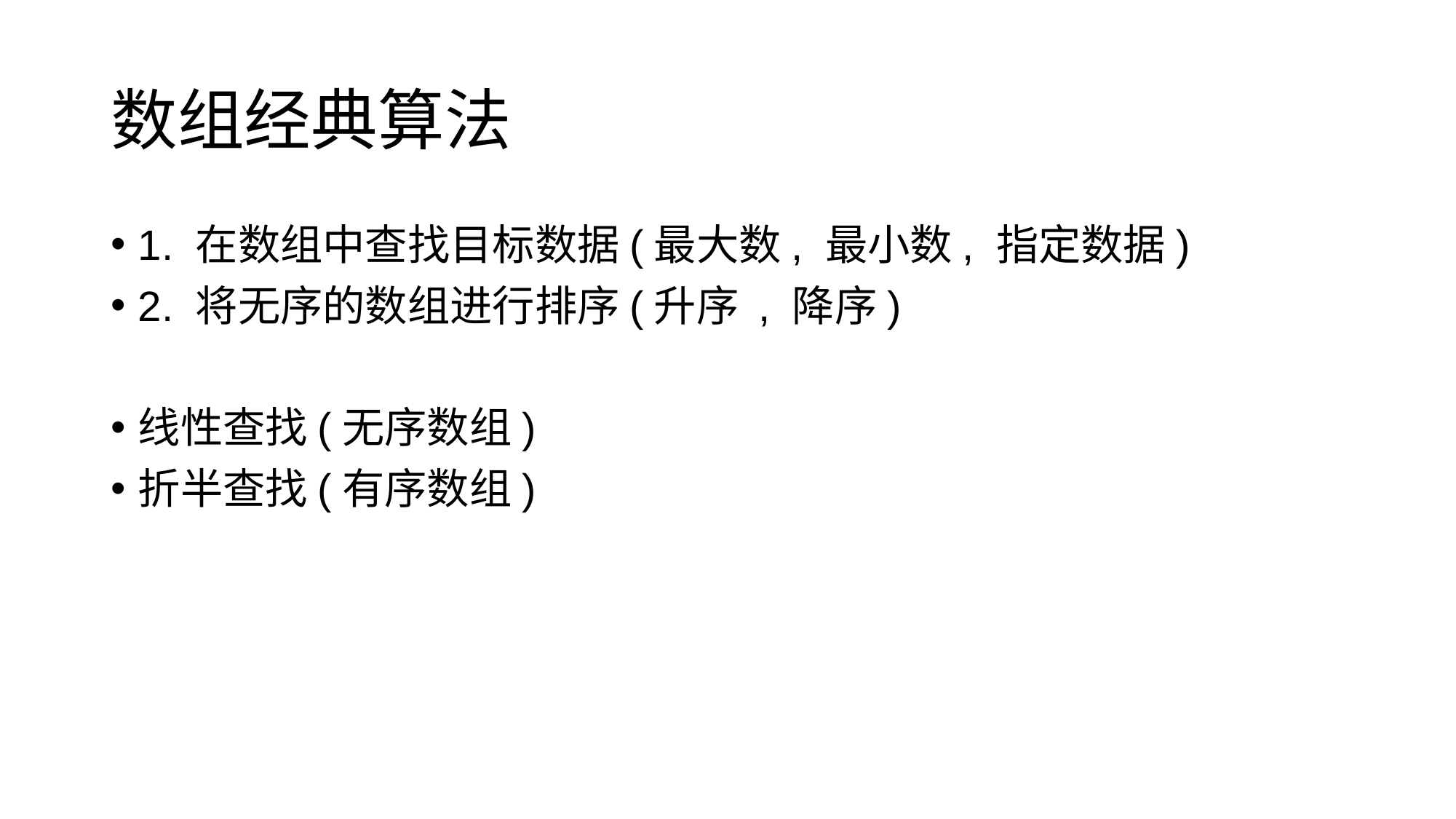

# 数组经典算法
1. 在数组中查找目标数据(最大数, 最小数, 指定数据)
2. 将无序的数组进行排序(升序 , 降序)

线性查找(无序数组)
折半查找(有序数组)